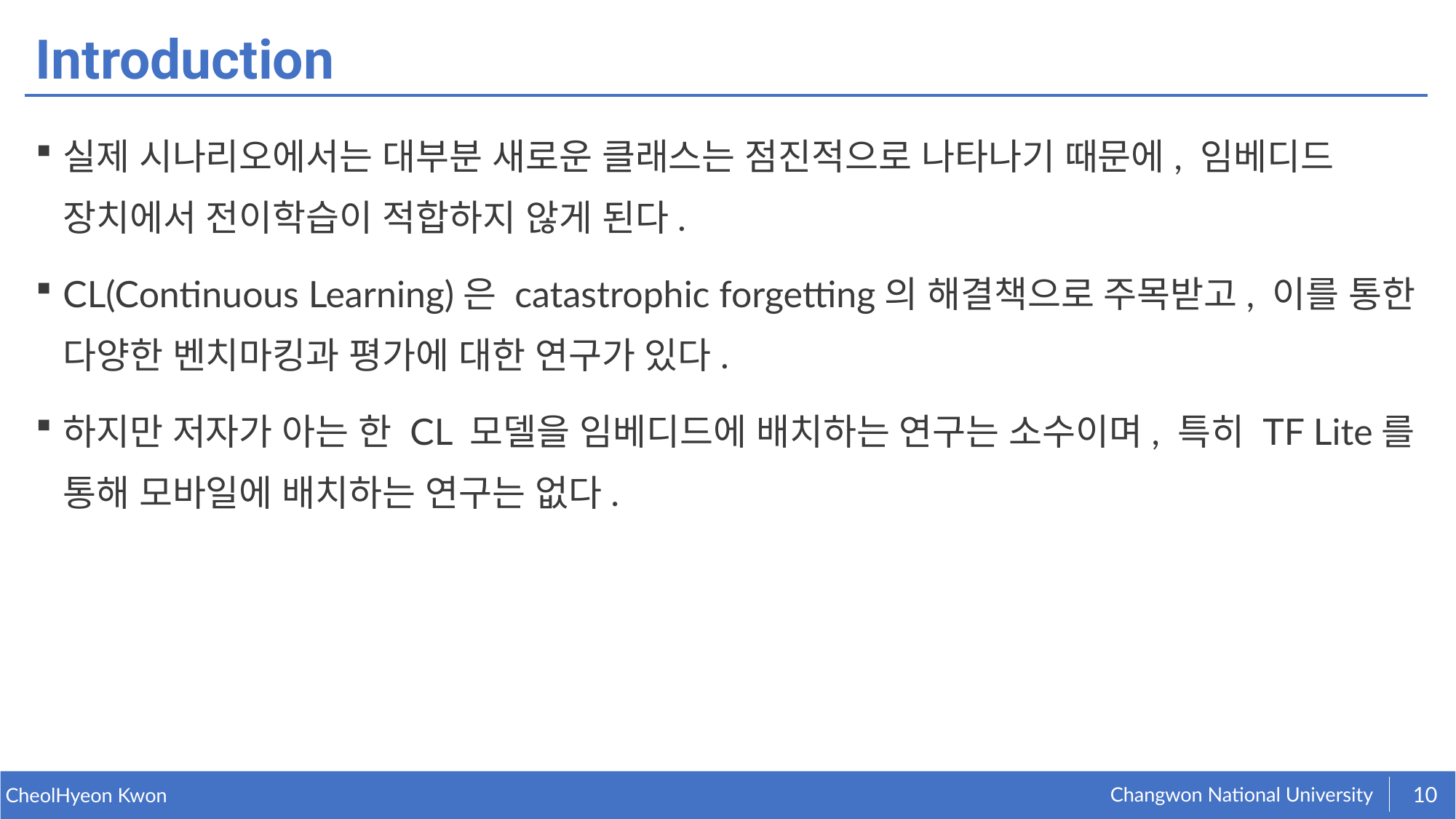

# Introduction
실제 시나리오에서는 대부분 새로운 클래스는 점진적으로 나타나기 때문에, 임베디드 장치에서 전이학습이 적합하지 않게 된다.
CL(Continuous Learning)은 catastrophic forgetting의 해결책으로 주목받고, 이를 통한 다양한 벤치마킹과 평가에 대한 연구가 있다.
하지만 저자가 아는 한 CL 모델을 임베디드에 배치하는 연구는 소수이며, 특히 TF Lite를 통해 모바일에 배치하는 연구는 없다.

10